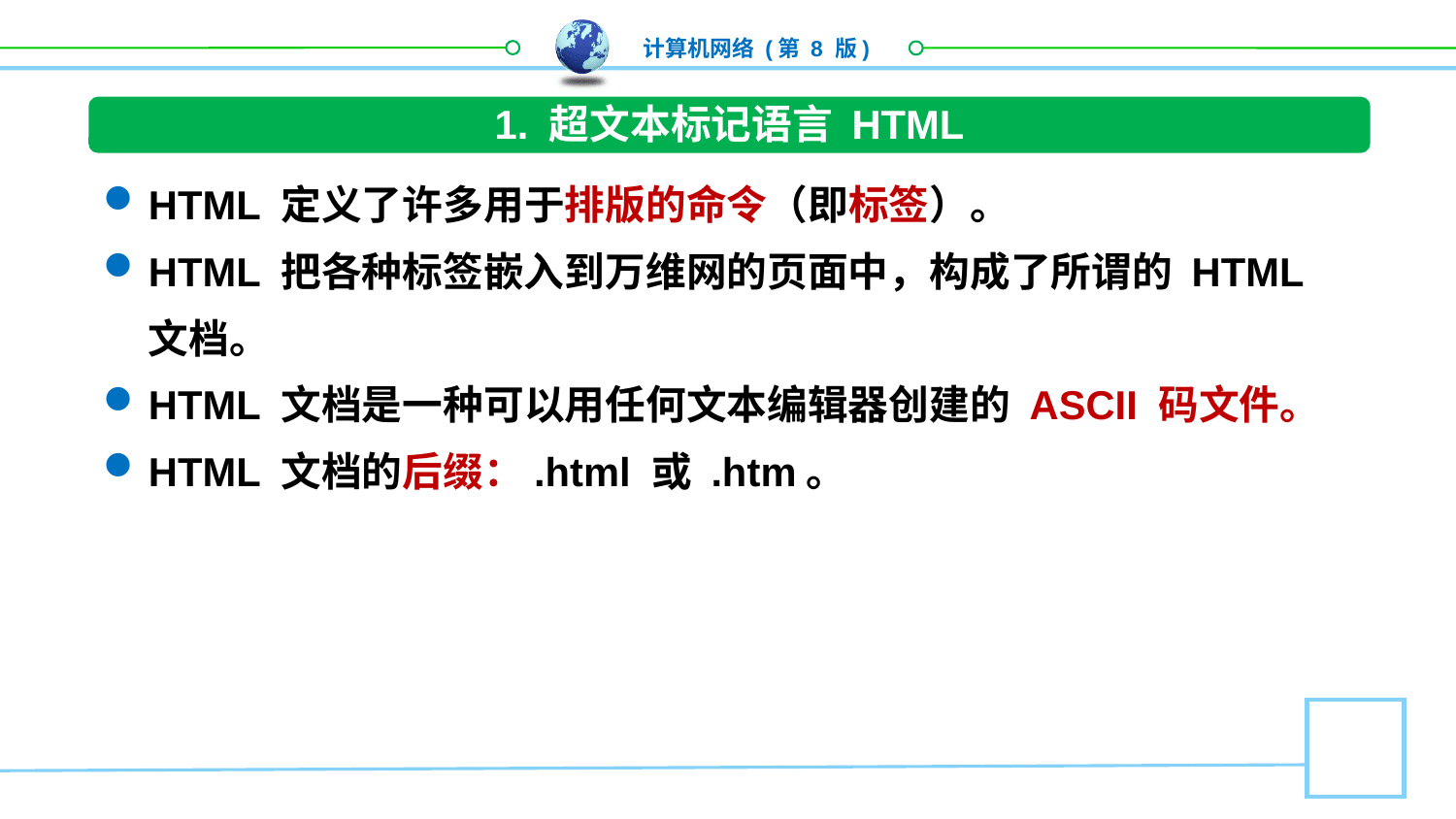

1. 超文本标记语言 HTML

HTML 定义了许多用于排版的命令（即标签）。
HTML 把各种标签嵌入到万维网的页面中，构成了所谓的 HTML 文档。
HTML 文档是一种可以用任何文本编辑器创建的 ASCII 码文件。
HTML 文档的后缀：.html 或 .htm。